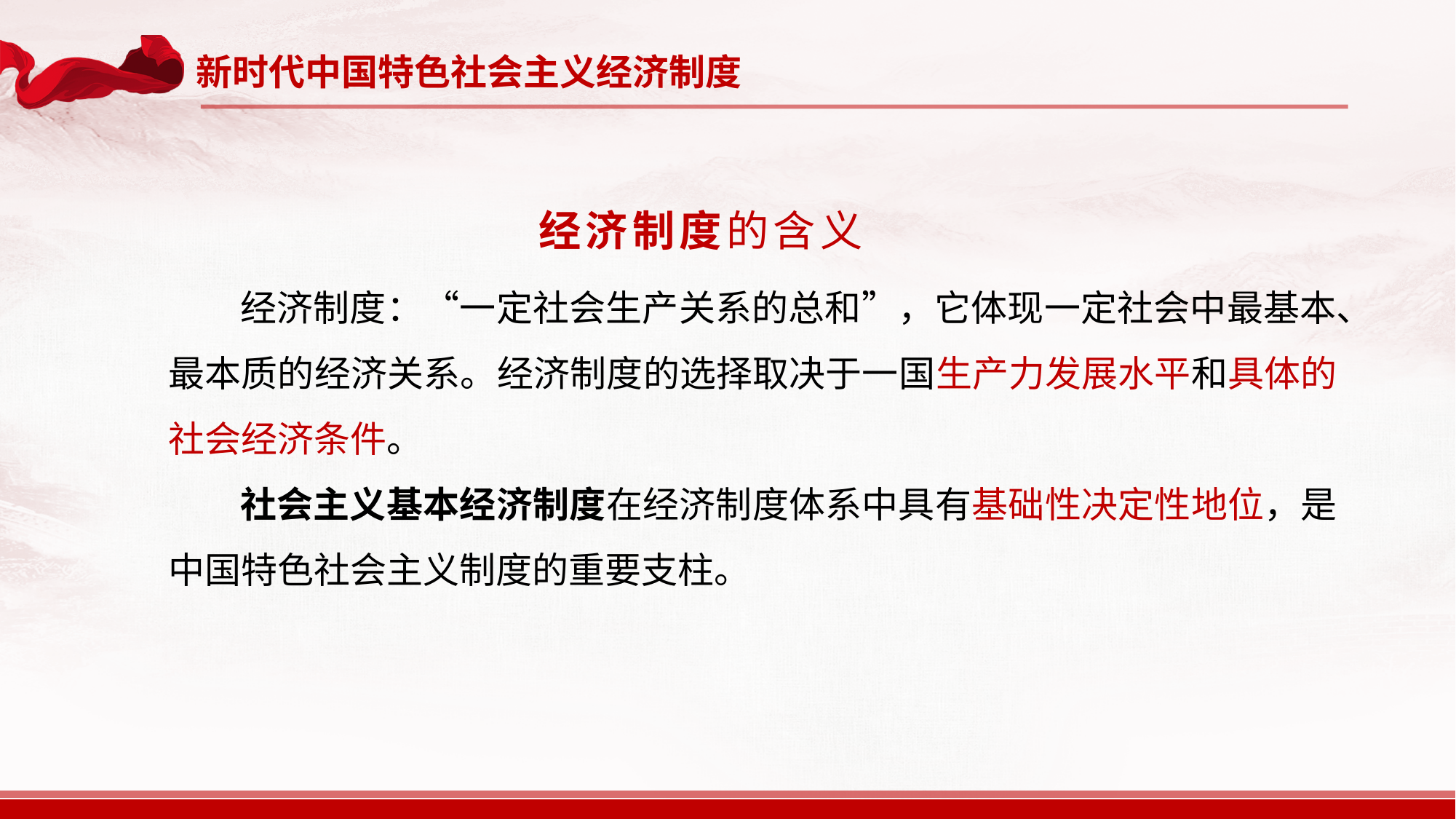

新时代中国特色社会主义经济制度
经济制度的含义
经济制度：“一定社会生产关系的总和”，它体现一定社会中最基本、最本质的经济关系。经济制度的选择取决于一国生产力发展水平和具体的社会经济条件。
社会主义基本经济制度在经济制度体系中具有基础性决定性地位，是中国特色社会主义制度的重要支柱。